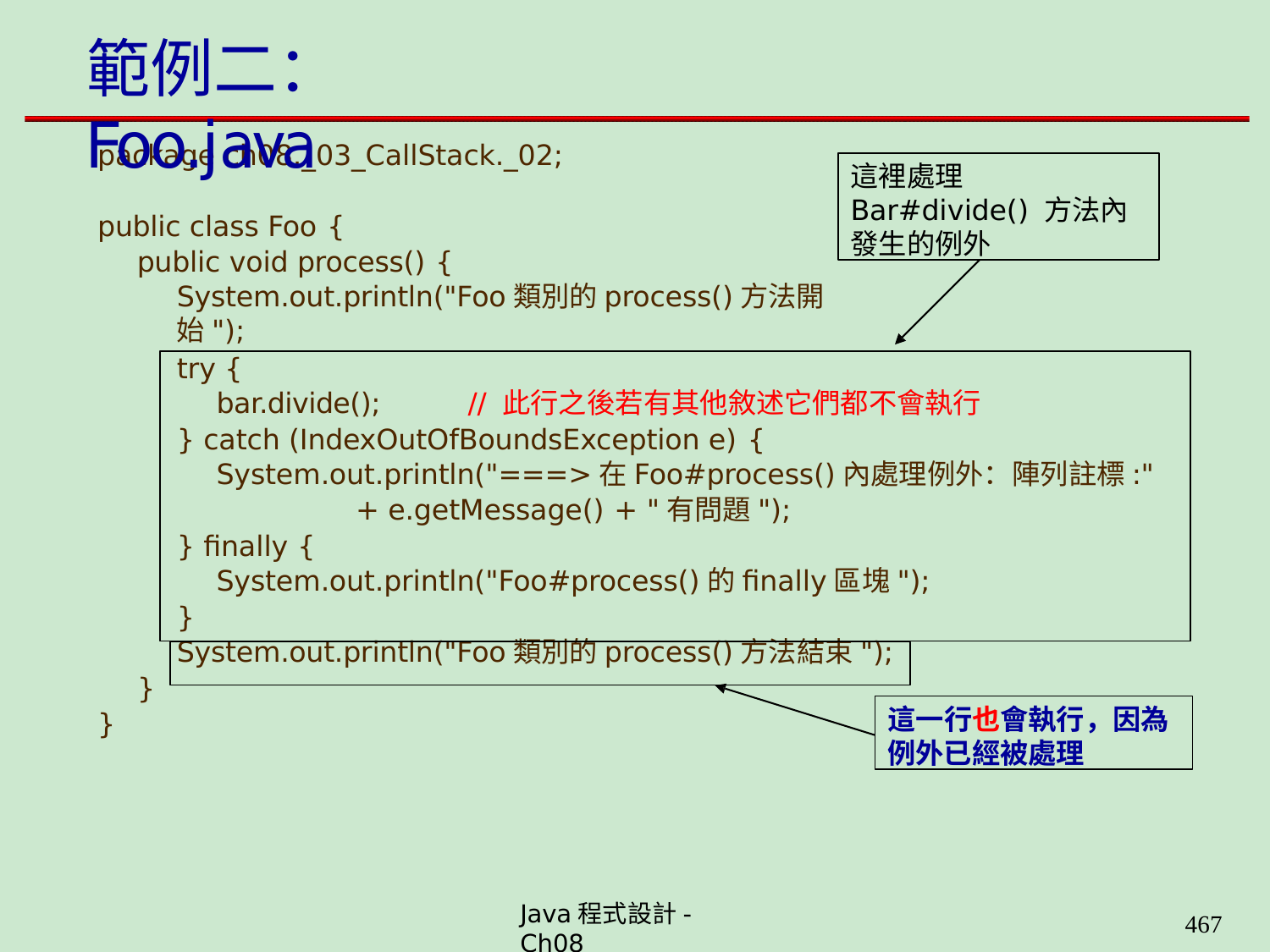

# 範例二：Foo.java
package ch08._03_CallStack._02;
這裡處理Bar#divide() 方法內發生的例外
public class Foo {
public void process() {

System.out.println("Foo類別的process()方法開始");
Bar bar = new Bar();
try {
bar.divide();	// 此行之後若有其他敘述它們都不會執行
} catch (IndexOutOfBoundsException e) {
System.out.println("===>在Foo#process()內處理例外：陣列註標:"
+ e.getMessage() + "有問題");
} finally {
System.out.println("Foo#process()的finally區塊");
}
System.out.println("Foo類別的process()方法結束");
}
這一行也會執行，因為
例外已經被處理
}
Java程式設計-Ch08
467